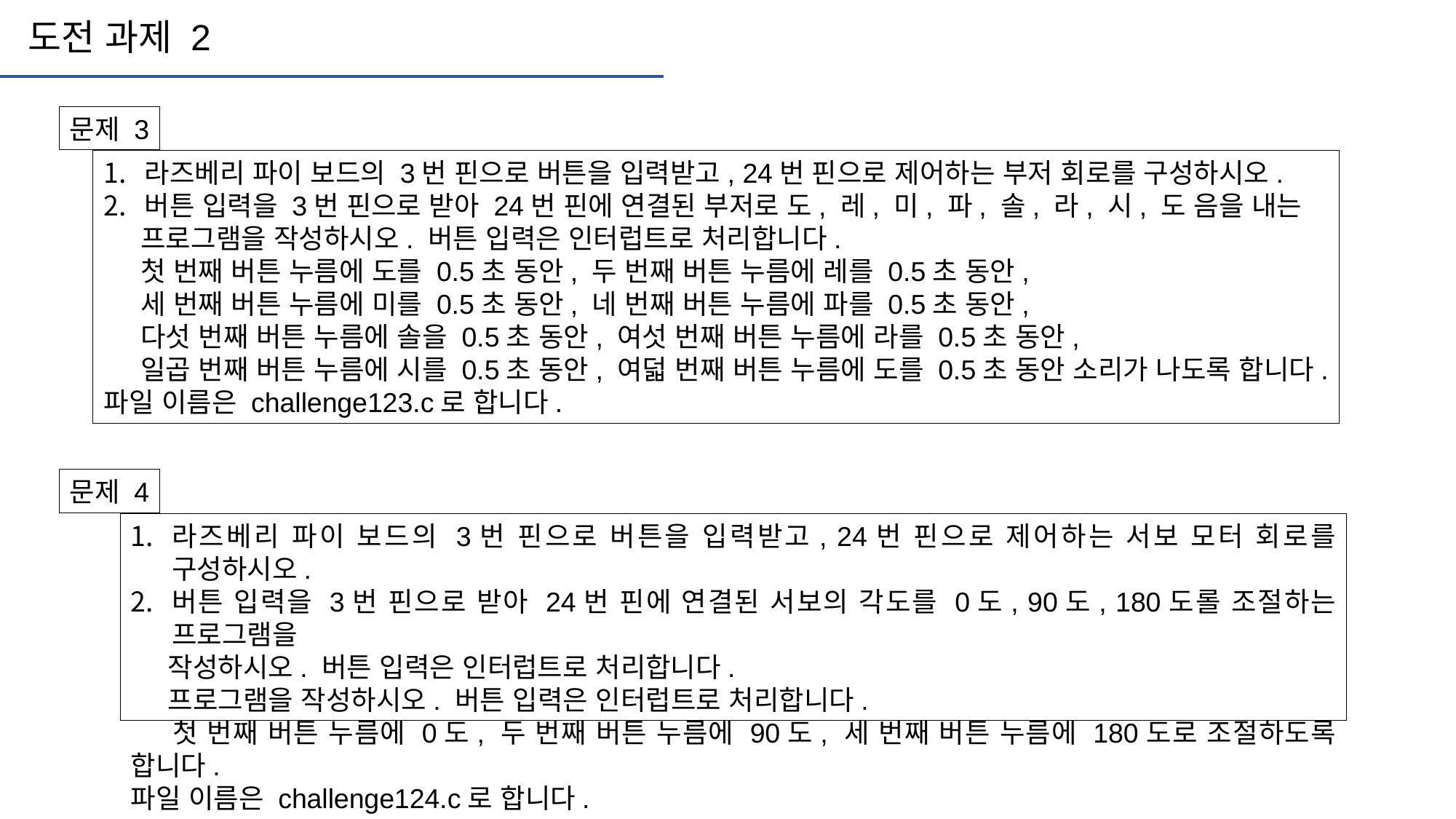

도전 과제 2
문제 3
라즈베리 파이 보드의 3번 핀으로 버튼을 입력받고, 24번 핀으로 제어하는 부저 회로를 구성하시오.
버튼 입력을 3번 핀으로 받아 24번 핀에 연결된 부저로 도, 레, 미, 파, 솔, 라, 시, 도 음을 내는
    프로그램을 작성하시오. 버튼 입력은 인터럽트로 처리합니다.
    첫 번째 버튼 누름에 도를 0.5초 동안, 두 번째 버튼 누름에 레를 0.5초 동안,
    세 번째 버튼 누름에 미를 0.5초 동안, 네 번째 버튼 누름에 파를 0.5초 동안,
    다섯 번째 버튼 누름에 솔을 0.5초 동안, 여섯 번째 버튼 누름에 라를 0.5초 동안,
    일곱 번째 버튼 누름에 시를 0.5초 동안, 여덟 번째 버튼 누름에 도를 0.5초 동안 소리가 나도록 합니다.
파일 이름은 challenge123.c로 합니다.
문제 4
라즈베리 파이 보드의 3번 핀으로 버튼을 입력받고, 24번 핀으로 제어하는 서보 모터 회로를 구성하시오.
버튼 입력을 3번 핀으로 받아 24번 핀에 연결된 서보의 각도를 0도, 90도, 180도롤 조절하는 프로그램을
    작성하시오. 버튼 입력은 인터럽트로 처리합니다.
    프로그램을 작성하시오. 버튼 입력은 인터럽트로 처리합니다.
    첫 번째 버튼 누름에 0도, 두 번째 버튼 누름에 90도, 세 번째 버튼 누름에 180도로 조절하도록 합니다.
파일 이름은 challenge124.c로 합니다.